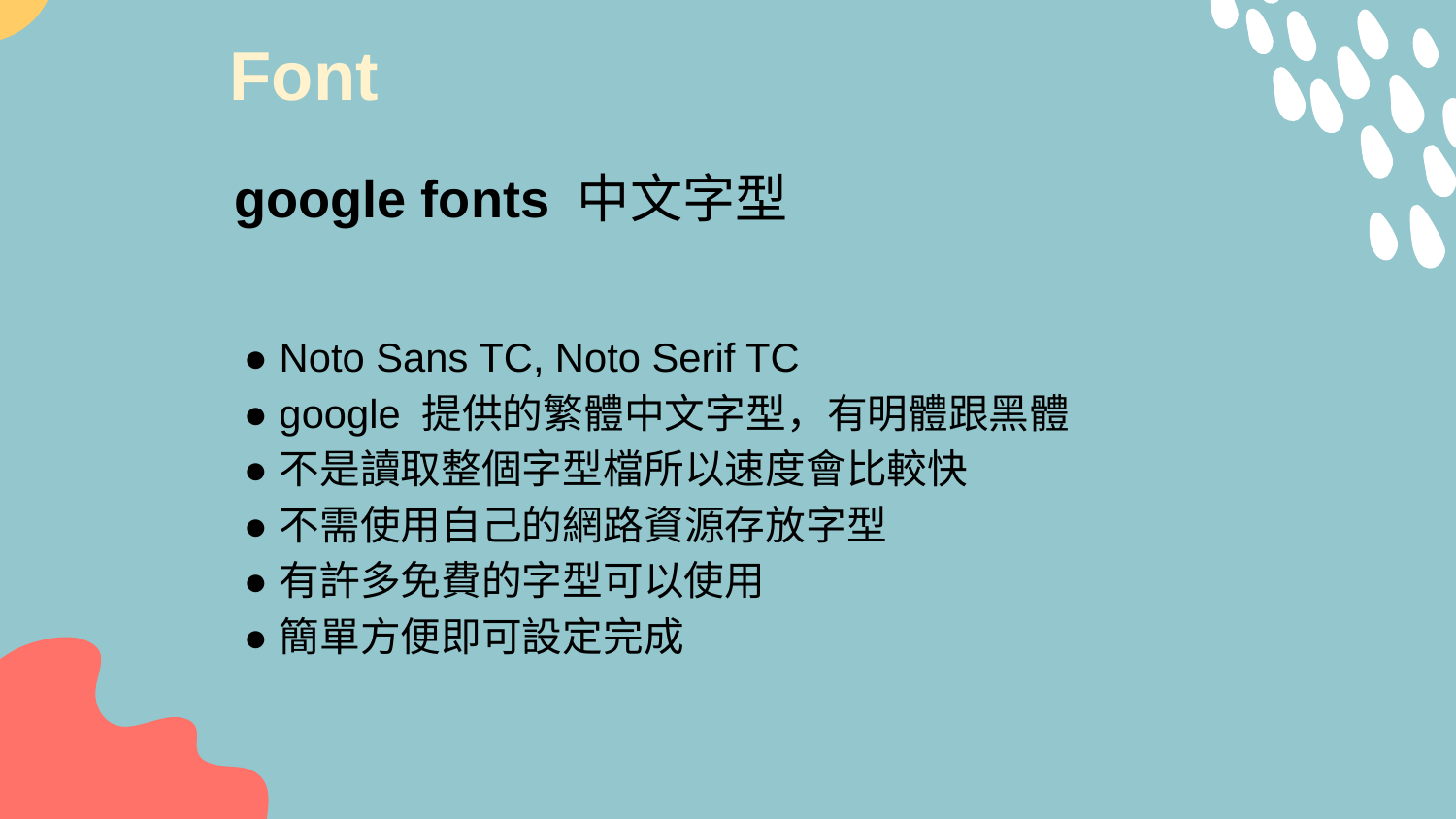

# Font

google fonts 中文字型

● Noto Sans TC, Noto Serif TC
● google 提供的繁體中文字型，有明體跟黑體
● 不是讀取整個字型檔所以速度會比較快
● 不需使用自己的網路資源存放字型
● 有許多免費的字型可以使用
● 簡單方便即可設定完成